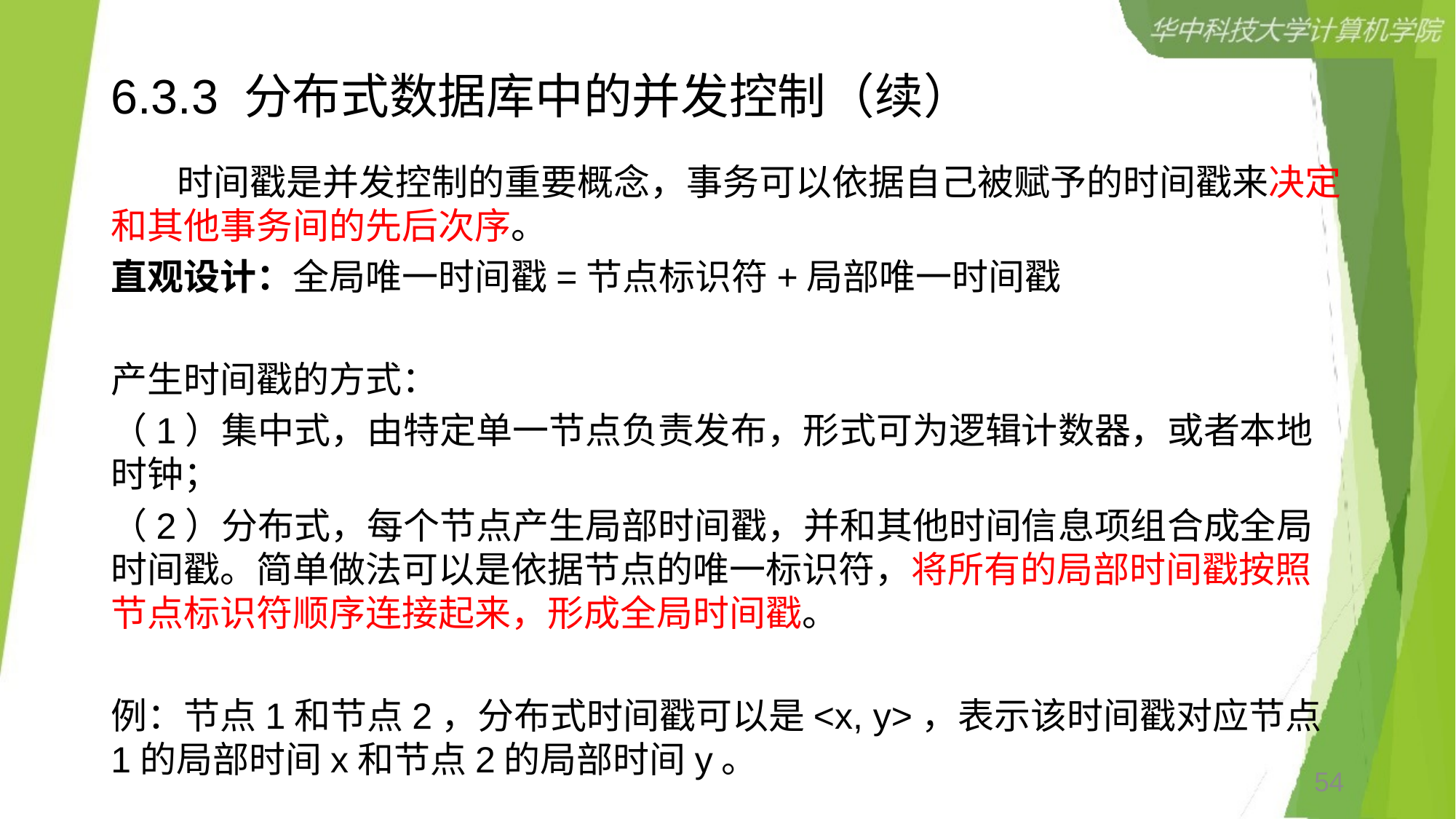

# 6.3.3 分布式数据库中的并发控制（续）
       时间戳是并发控制的重要概念，事务可以依据自己被赋予的时间戳来决定和其他事务间的先后次序。
直观设计：全局唯一时间戳=节点标识符+局部唯一时间戳

产生时间戳的方式：
（1）集中式，由特定单一节点负责发布，形式可为逻辑计数器，或者本地时钟；
（2）分布式，每个节点产生局部时间戳，并和其他时间信息项组合成全局时间戳。简单做法可以是依据节点的唯一标识符，将所有的局部时间戳按照节点标识符顺序连接起来，形成全局时间戳。

例：节点1和节点2，分布式时间戳可以是<x, y>，表示该时间戳对应节点1的局部时间x和节点2的局部时间y。
54